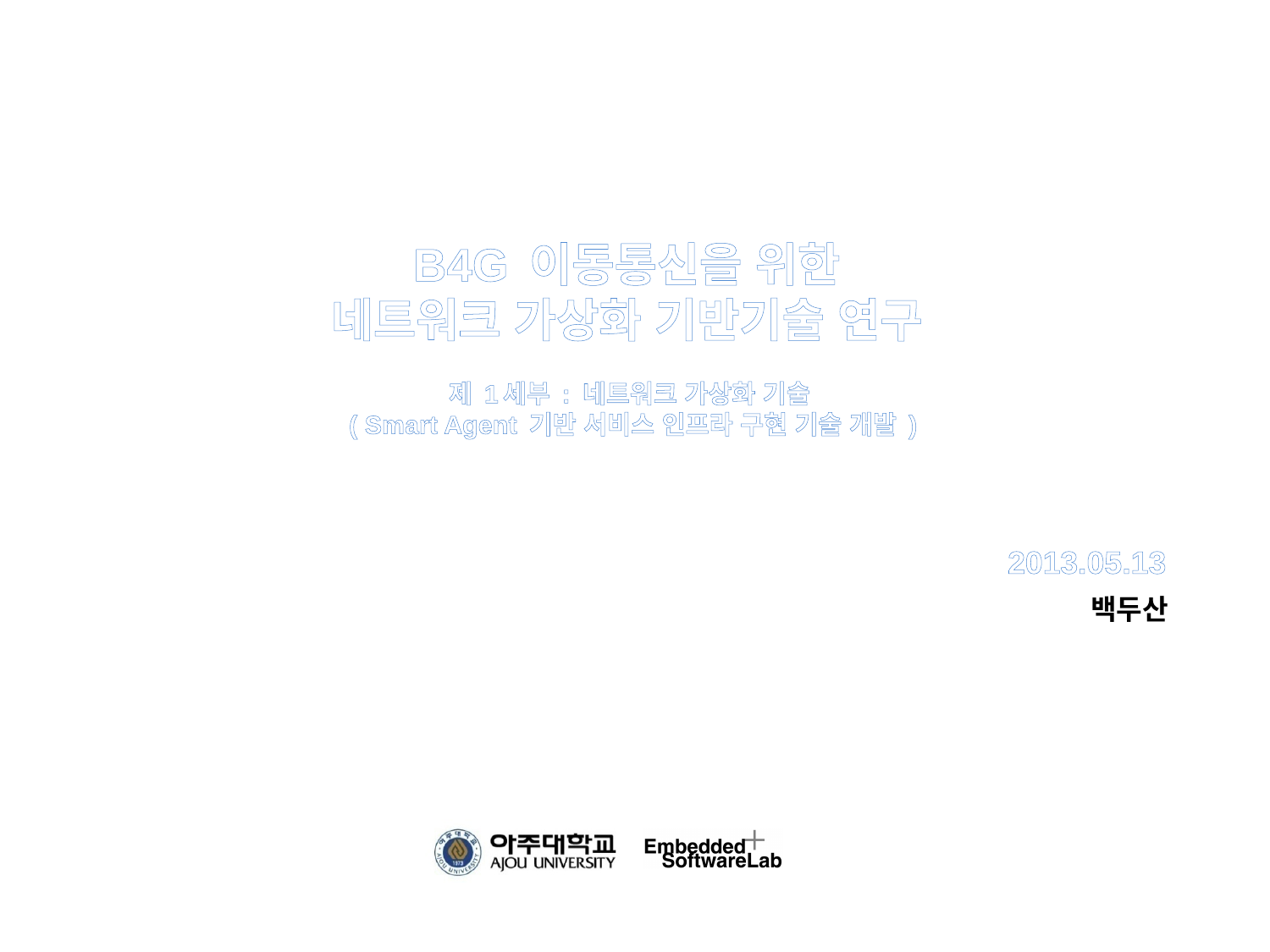

# B4G 이동통신을 위한 네트워크 가상화 기반기술 연구 제 1세부 : 네트워크 가상화 기술 ( Smart Agent 기반 서비스 인프라 구현 기술 개발 )
2013.05.13
백두산